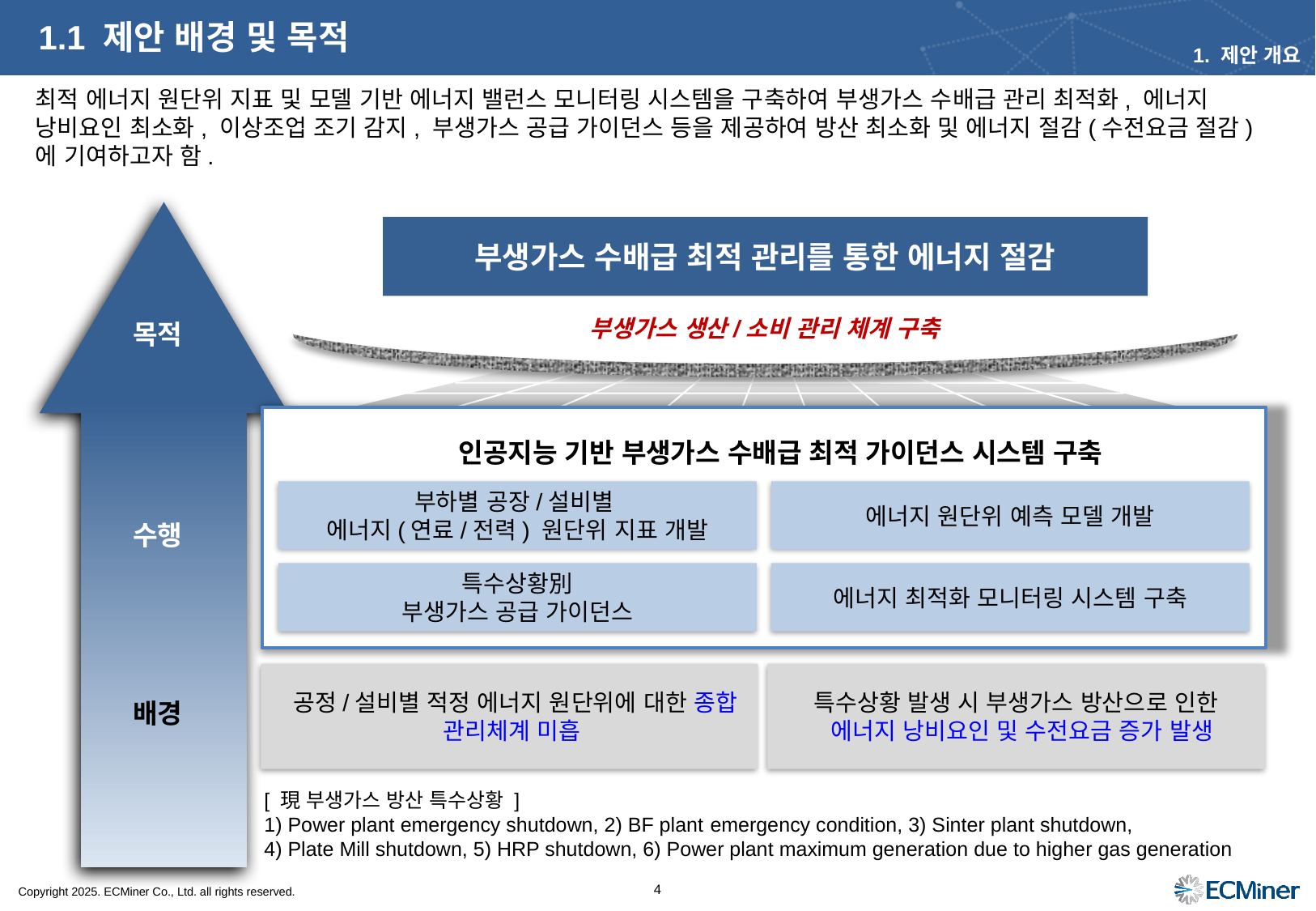

# 1.1 제안 배경 및 목적
1. 제안 개요
최적 에너지 원단위 지표 및 모델 기반 에너지 밸런스 모니터링 시스템을 구축하여 부생가스 수배급 관리 최적화, 에너지 낭비요인 최소화, 이상조업 조기 감지, 부생가스 공급 가이던스 등을 제공하여 방산 최소화 및 에너지 절감(수전요금 절감)에 기여하고자 함.

부생가스 수배급 최적 관리를 통한 에너지 절감
부생가스 생산/소비 관리 체계 구축
목적

인공지능 기반 부생가스 수배급 최적 가이던스 시스템 구축
부하별 공장/설비별
에너지(연료/전력) 원단위 지표 개발
에너지 원단위 예측 모델 개발
수행
특수상황別
부생가스 공급 가이던스
에너지 최적화 모니터링 시스템 구축
 공정/설비별 적정 에너지 원단위에 대한 종합 관리체계 미흡
특수상황 발생 시 부생가스 방산으로 인한 에너지 낭비요인 및 수전요금 증가 발생
배경
[ 現 부생가스 방산 특수상황 ]
1) Power plant emergency shutdown, 2) BF plant emergency condition, 3) Sinter plant shutdown,
4) Plate Mill shutdown, 5) HRP shutdown, 6) Power plant maximum generation due to higher gas generation